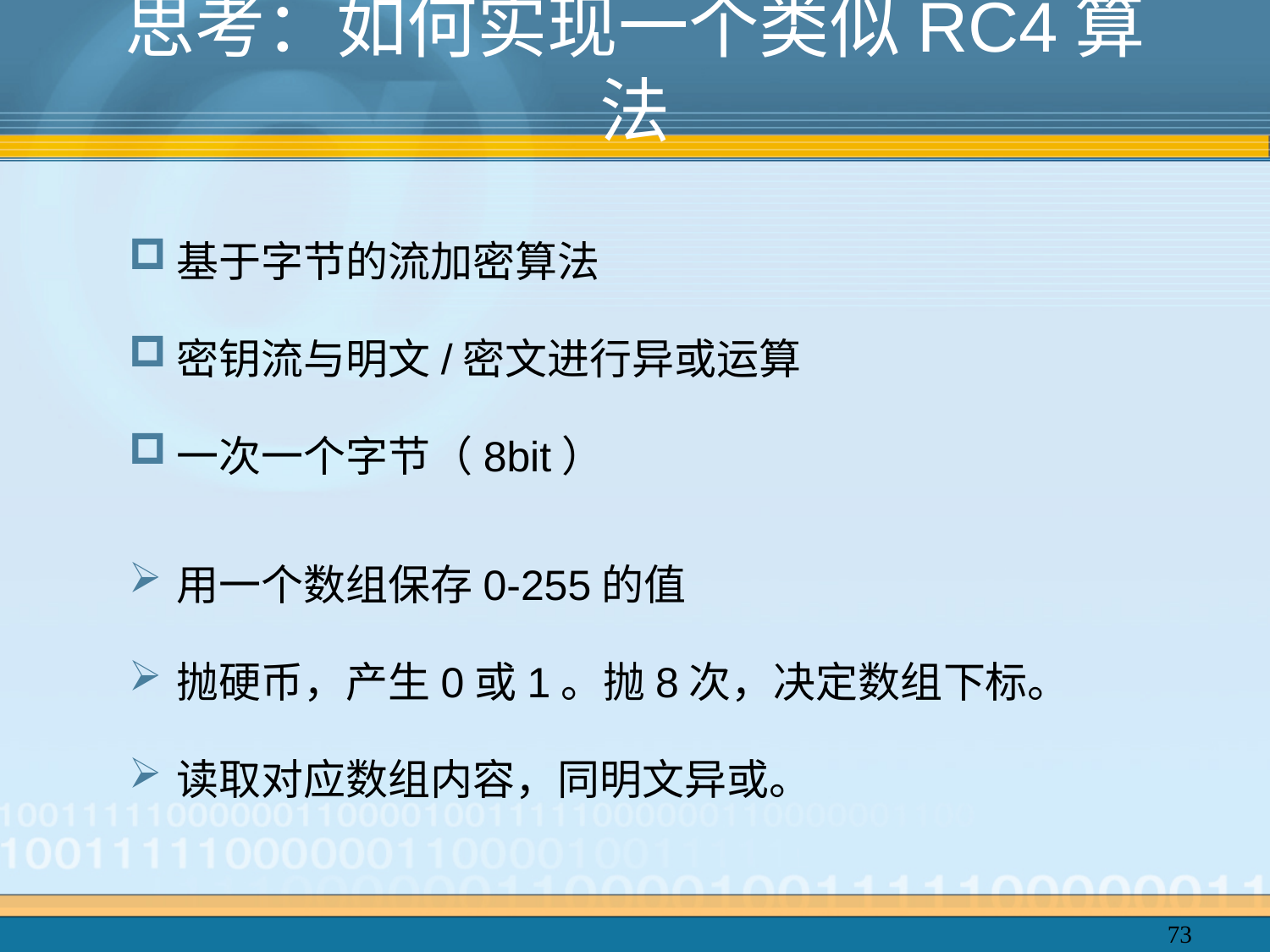

# 思考：如何实现一个类似RC4算法
基于字节的流加密算法
密钥流与明文/密文进行异或运算
一次一个字节（8bit）

用一个数组保存0-255的值
抛硬币，产生0或1。抛8次，决定数组下标。
读取对应数组内容，同明文异或。

73